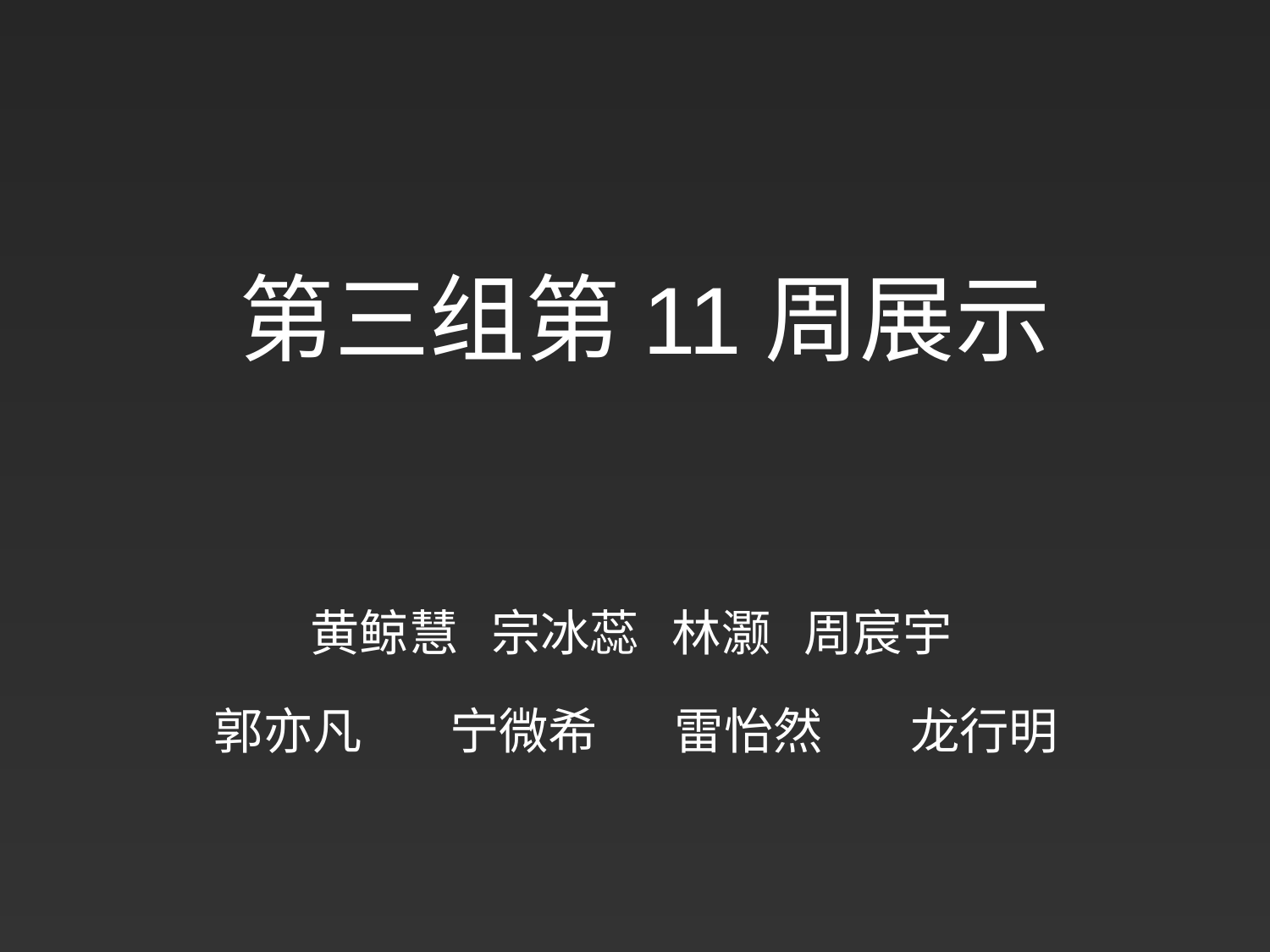

# 第三组第11周展示
黄鲸慧   宗冰蕊   林灏   周宸宇
郭亦凡        宁微希       雷怡然        龙行明